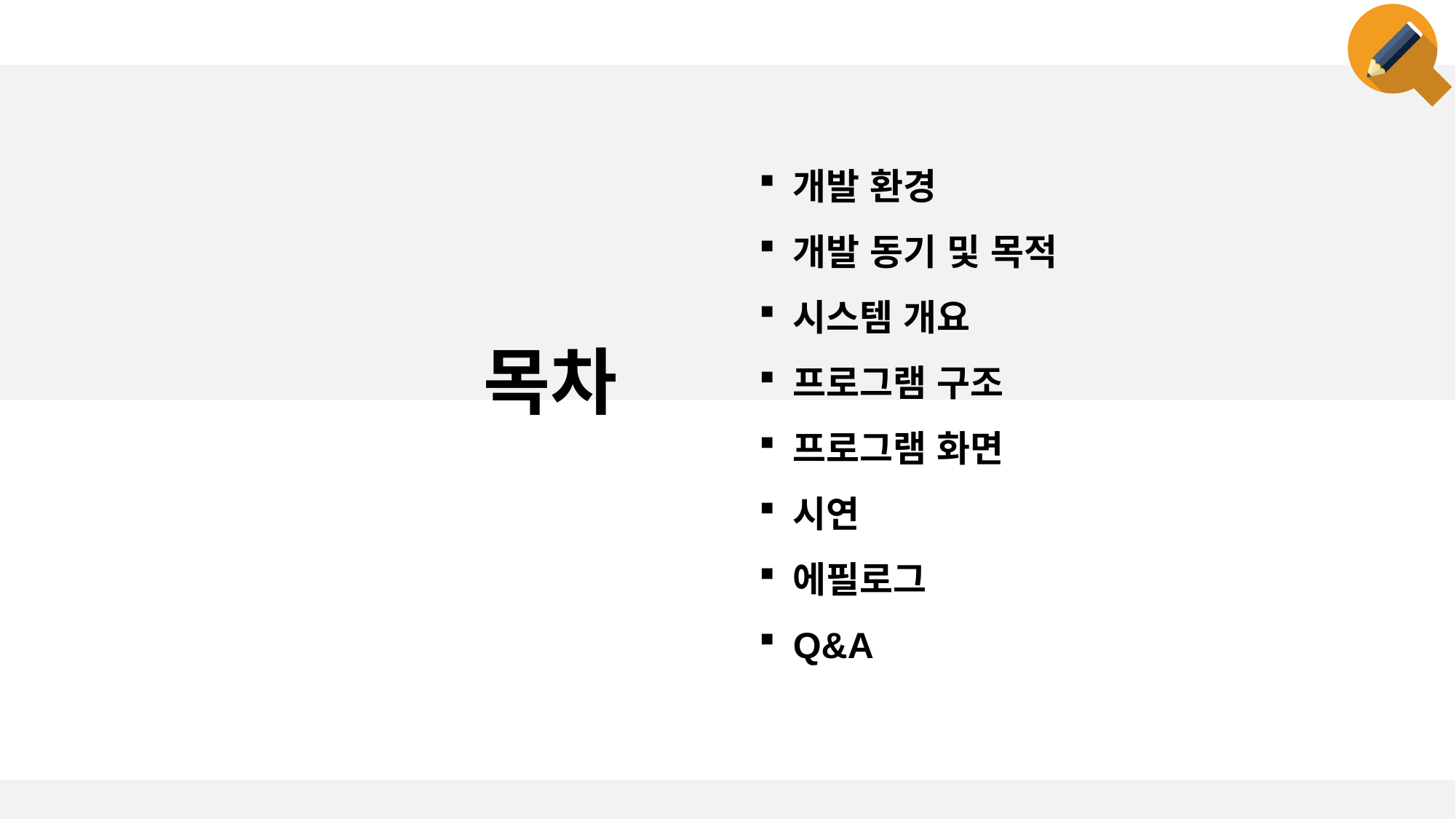

개발 환경
개발 동기 및 목적
시스템 개요
프로그램 구조
프로그램 화면
시연
에필로그
Q&A
목차